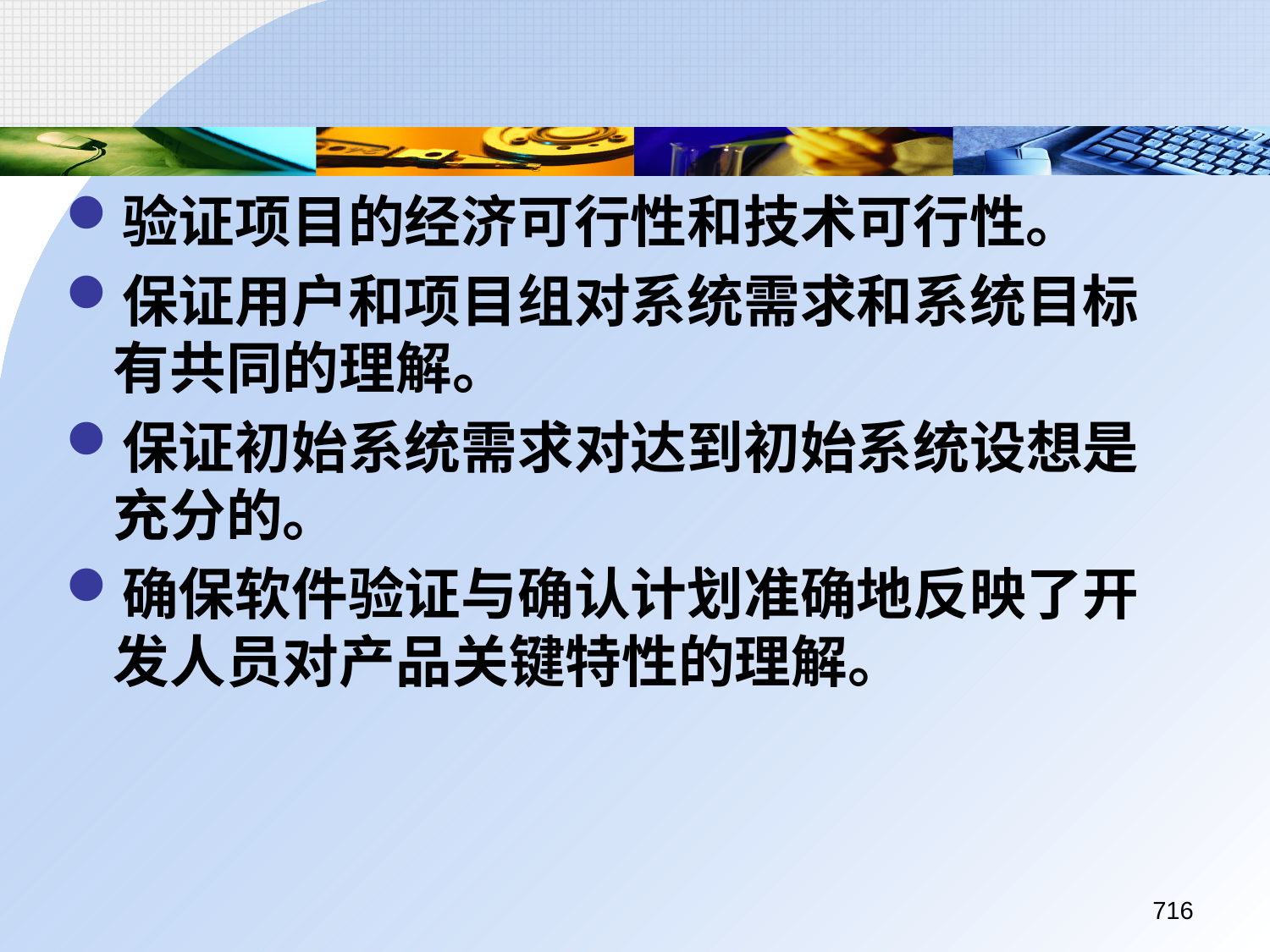

验证项目的经济可行性和技术可行性。
保证用户和项目组对系统需求和系统目标有共同的理解。
保证初始系统需求对达到初始系统设想是充分的。
确保软件验证与确认计划准确地反映了开发人员对产品关键特性的理解。

716